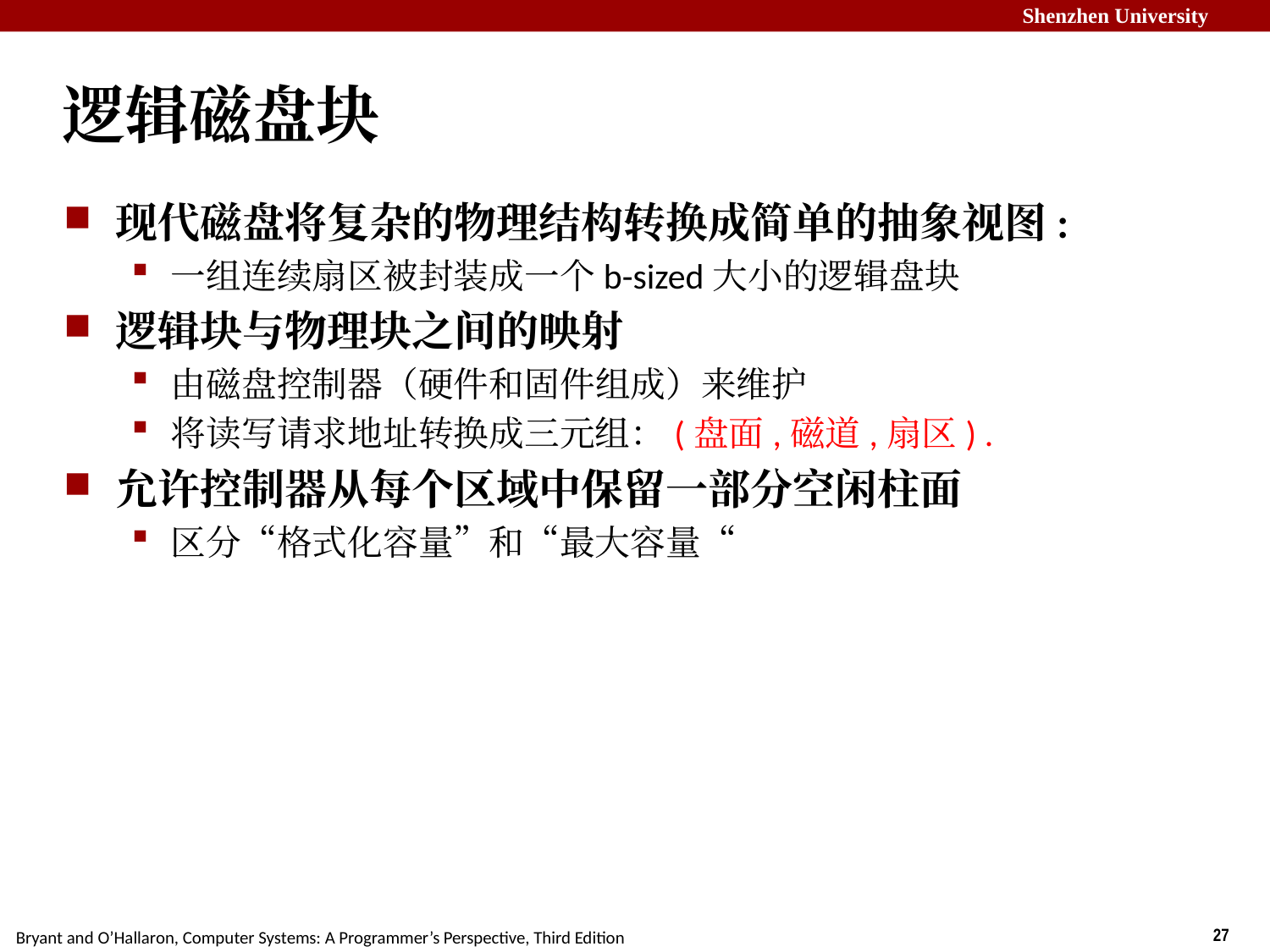

# 逻辑磁盘块
现代磁盘将复杂的物理结构转换成简单的抽象视图:
一组连续扇区被封装成一个b-sized大小的逻辑盘块
逻辑块与物理块之间的映射
由磁盘控制器（硬件和固件组成）来维护
将读写请求地址转换成三元组：(盘面,磁道,扇区) .
允许控制器从每个区域中保留一部分空闲柱面
区分“格式化容量”和“最大容量“